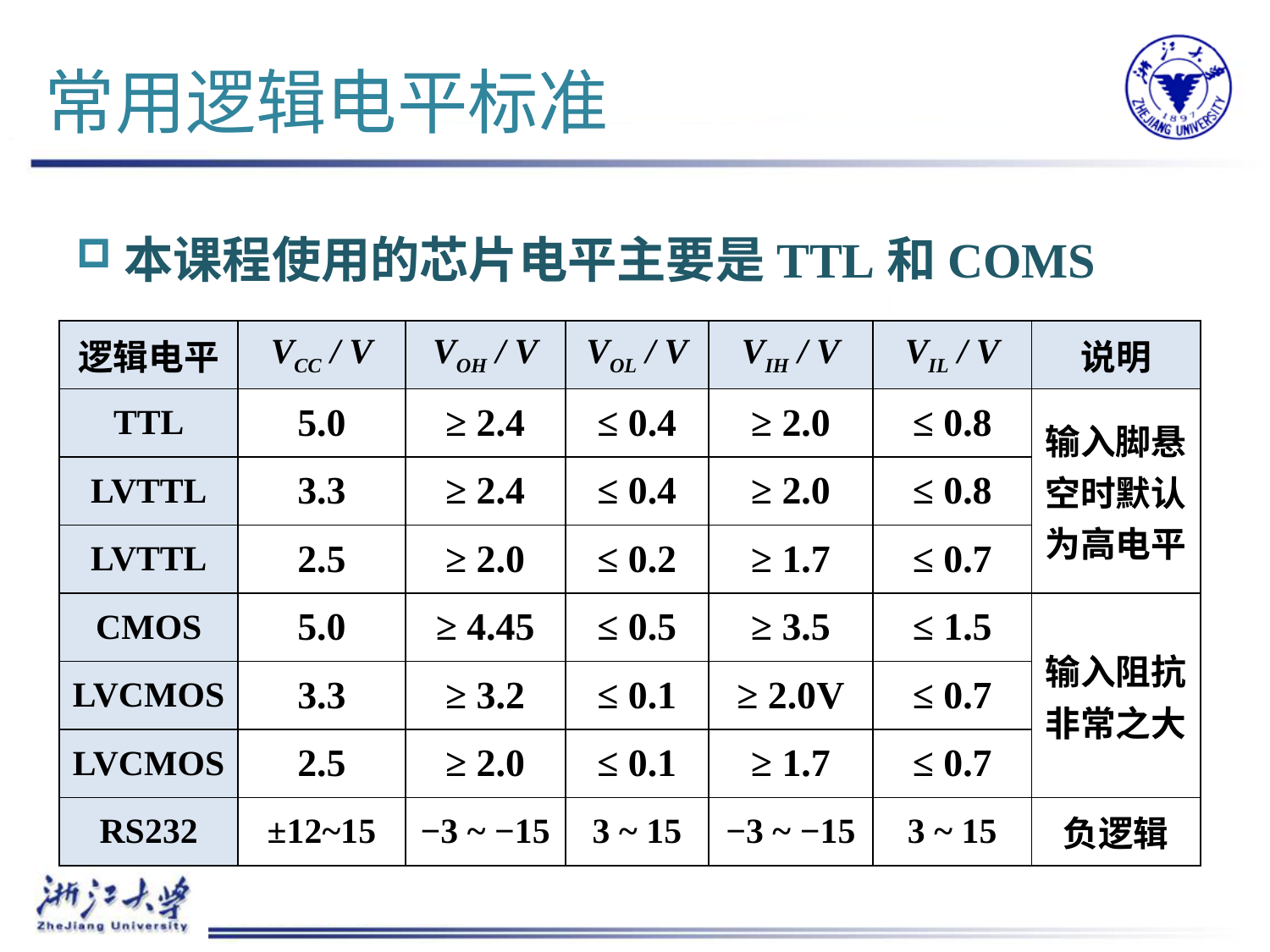

# 常用逻辑电平标准
本课程使用的芯片电平主要是TTL和COMS

| 逻辑电平 | VCC / V | VOH / V | VOL / V | VIH / V | VIL / V | 说明 |
| --- | --- | --- | --- | --- | --- | --- |
| TTL | 5.0 | ≥ 2.4 | ≤ 0.4 | ≥ 2.0 | ≤ 0.8 | 输入脚悬空时默认为高电平 |
| LVTTL | 3.3 | ≥ 2.4 | ≤ 0.4 | ≥ 2.0 | ≤ 0.8 |  |
| LVTTL | 2.5 | ≥ 2.0 | ≤ 0.2 | ≥ 1.7 | ≤ 0.7 |  |
| CMOS | 5.0 | ≥ 4.45 | ≤ 0.5 | ≥ 3.5 | ≤ 1.5 | 输入阻抗非常之大 |
| LVCMOS | 3.3 | ≥ 3.2 | ≤ 0.1 | ≥ 2.0V | ≤ 0.7 |  |
| LVCMOS | 2.5 | ≥ 2.0 | ≤ 0.1 | ≥ 1.7 | ≤ 0.7 |  |
| RS232 | ±12~15 | −3 ~ −15 | 3 ~ 15 | −3 ~ −15 | 3 ~ 15 | 负逻辑 |